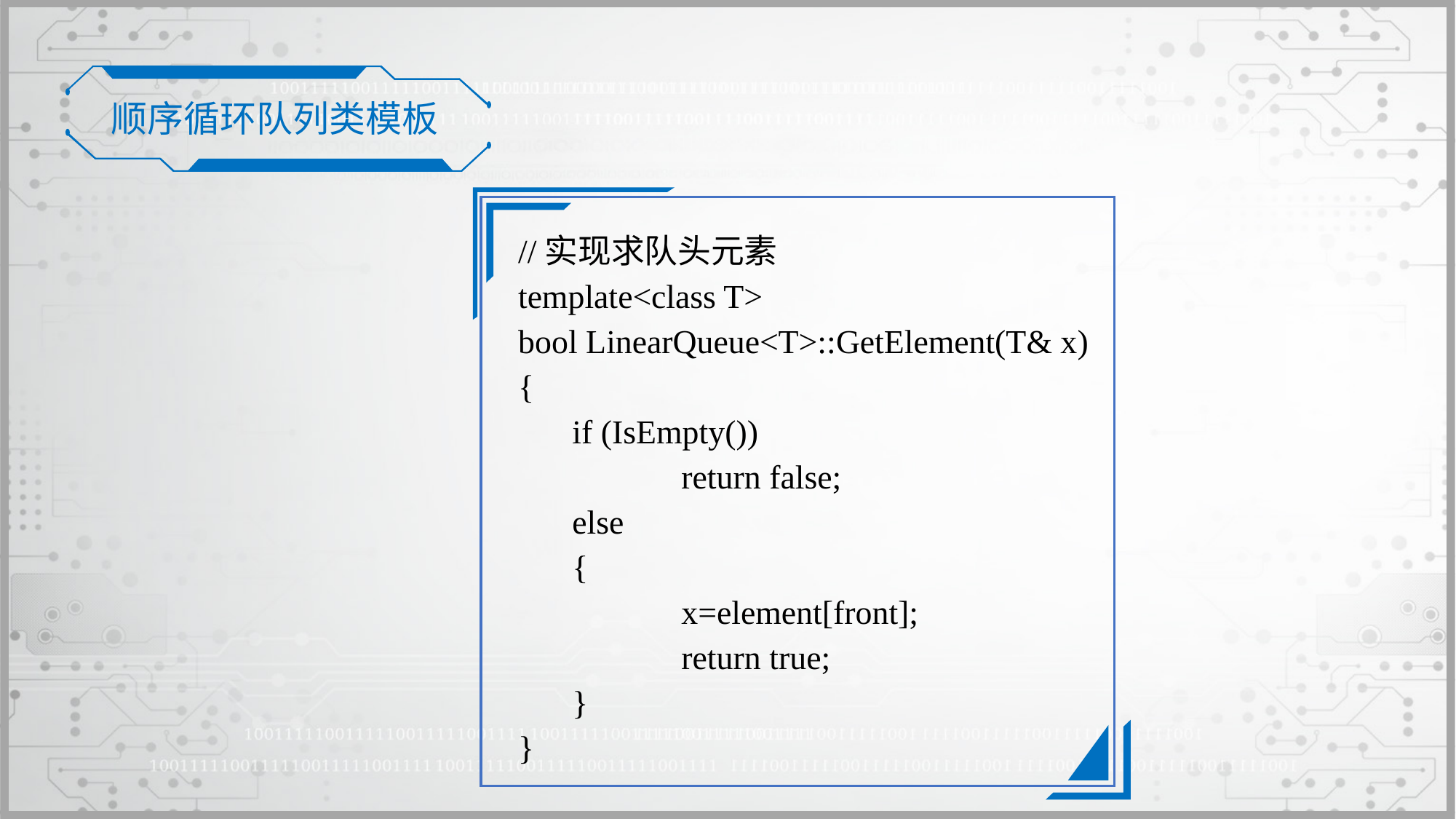

顺序循环队列类模板

//实现求队头元素
template<class T>
bool LinearQueue<T>::GetElement(T& x)
{
	if (IsEmpty())
		return false;
	else
	{
		x=element[front];
		return true;
	}
}